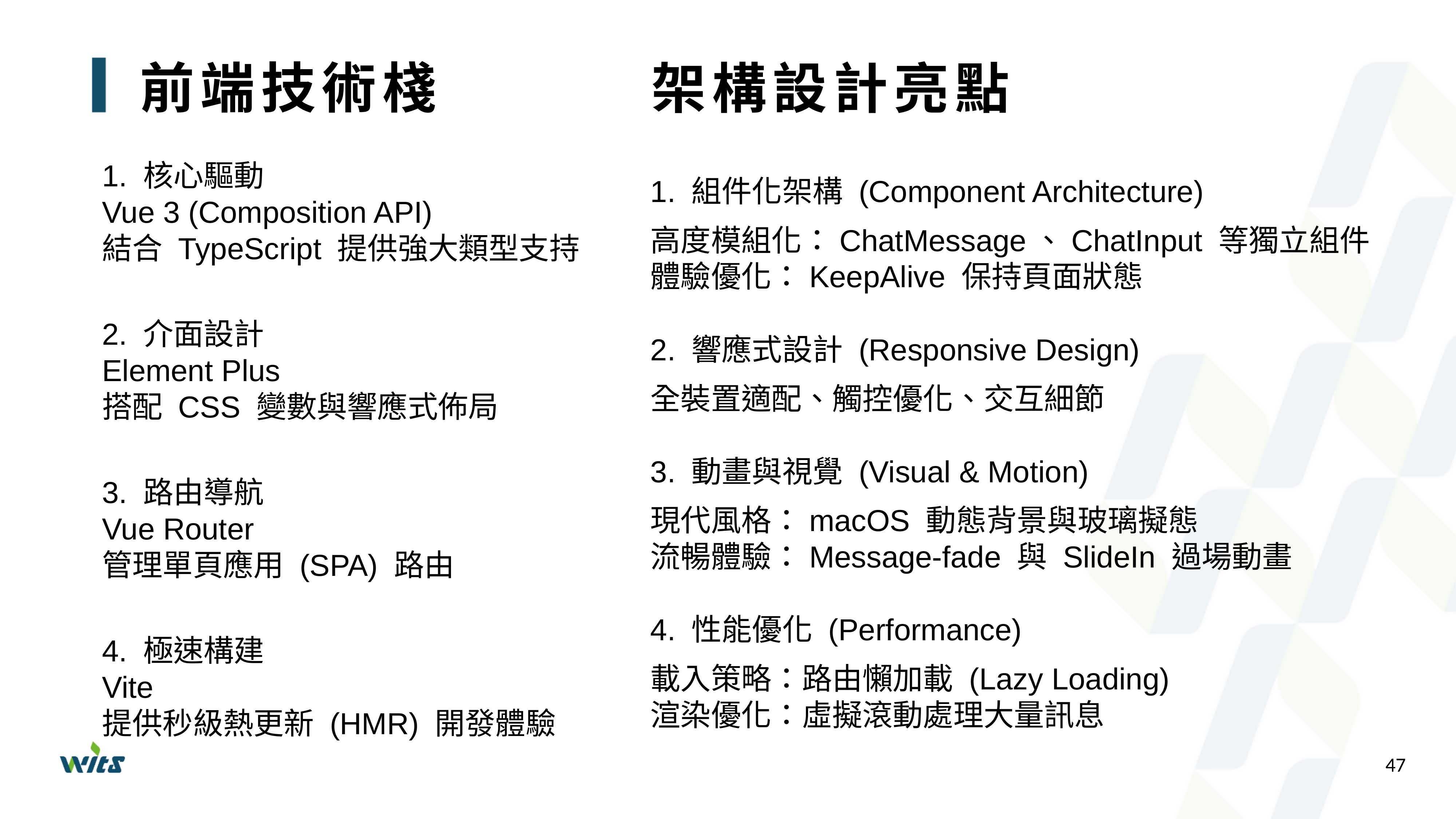

# 前端技術棧
架構設計亮點
1. 核心驅動
Vue 3 (Composition API)
結合 TypeScript 提供強大類型支持

2. 介面設計
Element Plus
搭配 CSS 變數與響應式佈局

3. 路由導航
Vue Router
管理單頁應用 (SPA) 路由

4. 極速構建
Vite
提供秒級熱更新 (HMR) 開發體驗
1. 組件化架構 (Component Architecture)

高度模組化：ChatMessage、ChatInput 等獨立組件
體驗優化：KeepAlive 保持頁面狀態

2. 響應式設計 (Responsive Design)

全裝置適配、觸控優化、交互細節

3. 動畫與視覺 (Visual & Motion)

現代風格：macOS 動態背景與玻璃擬態
流暢體驗：Message-fade 與 SlideIn 過場動畫

4. 性能優化 (Performance)

載入策略：路由懶加載 (Lazy Loading)
渲染優化：虛擬滾動處理大量訊息